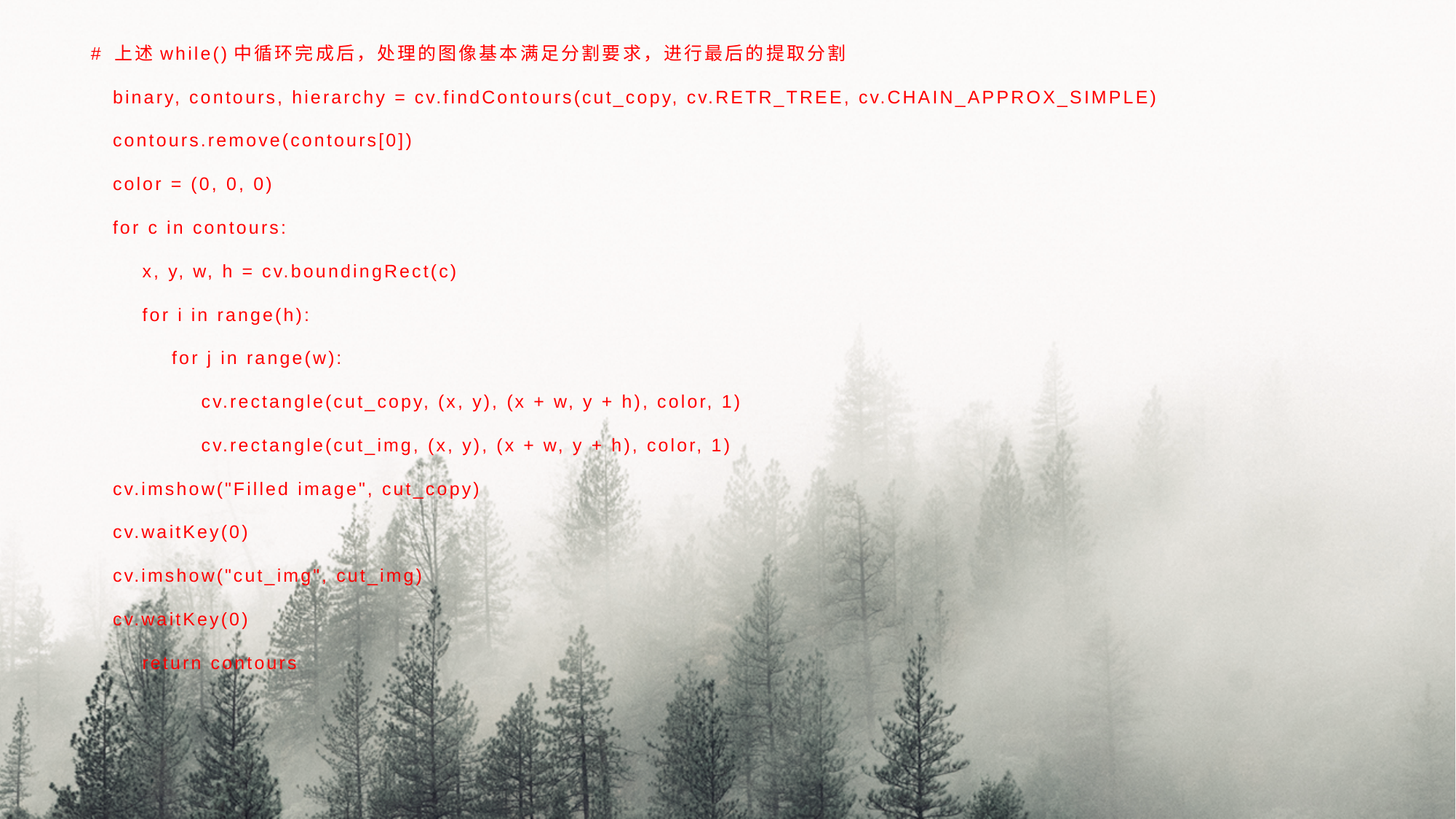

# 上述while()中循环完成后，处理的图像基本满足分割要求，进行最后的提取分割
    binary, contours, hierarchy = cv.findContours(cut_copy, cv.RETR_TREE, cv.CHAIN_APPROX_SIMPLE)
    contours.remove(contours[0])
    color = (0, 0, 0)
    for c in contours:
        x, y, w, h = cv.boundingRect(c)
        for i in range(h):
            for j in range(w):
                cv.rectangle(cut_copy, (x, y), (x + w, y + h), color, 1)
                cv.rectangle(cut_img, (x, y), (x + w, y + h), color, 1)
    cv.imshow("Filled image", cut_copy)
    cv.waitKey(0)
    cv.imshow("cut_img", cut_img)
    cv.waitKey(0)
        return contours